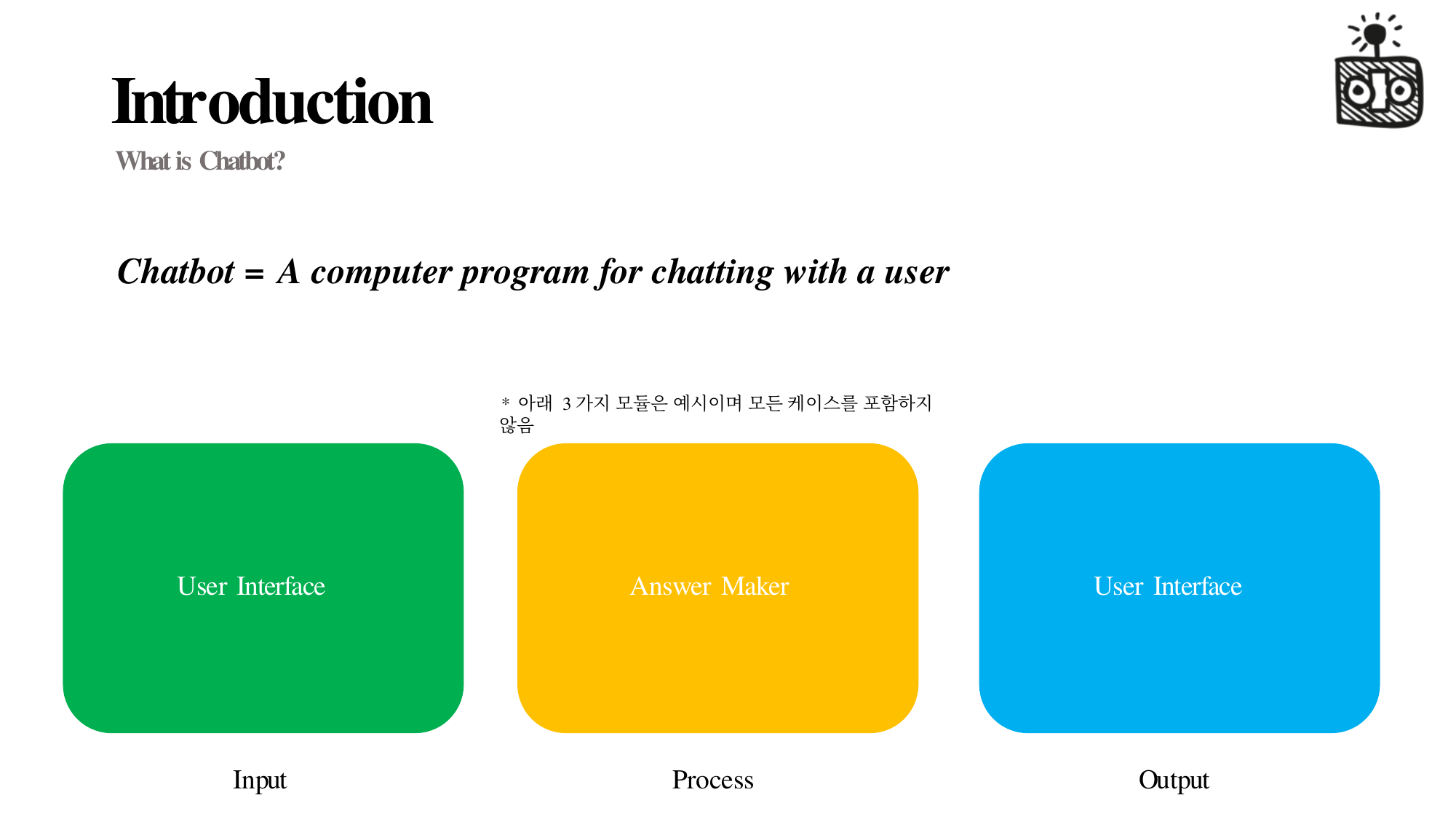

# Introduction
What is Chatbot?
Chatbot = A computer program for chatting with a user
* 아래 3가지 모듈은 예시이며 모든 케이스를 포함하지 않음

User Interface
Answer Maker
User Interface
Input
Process
Output